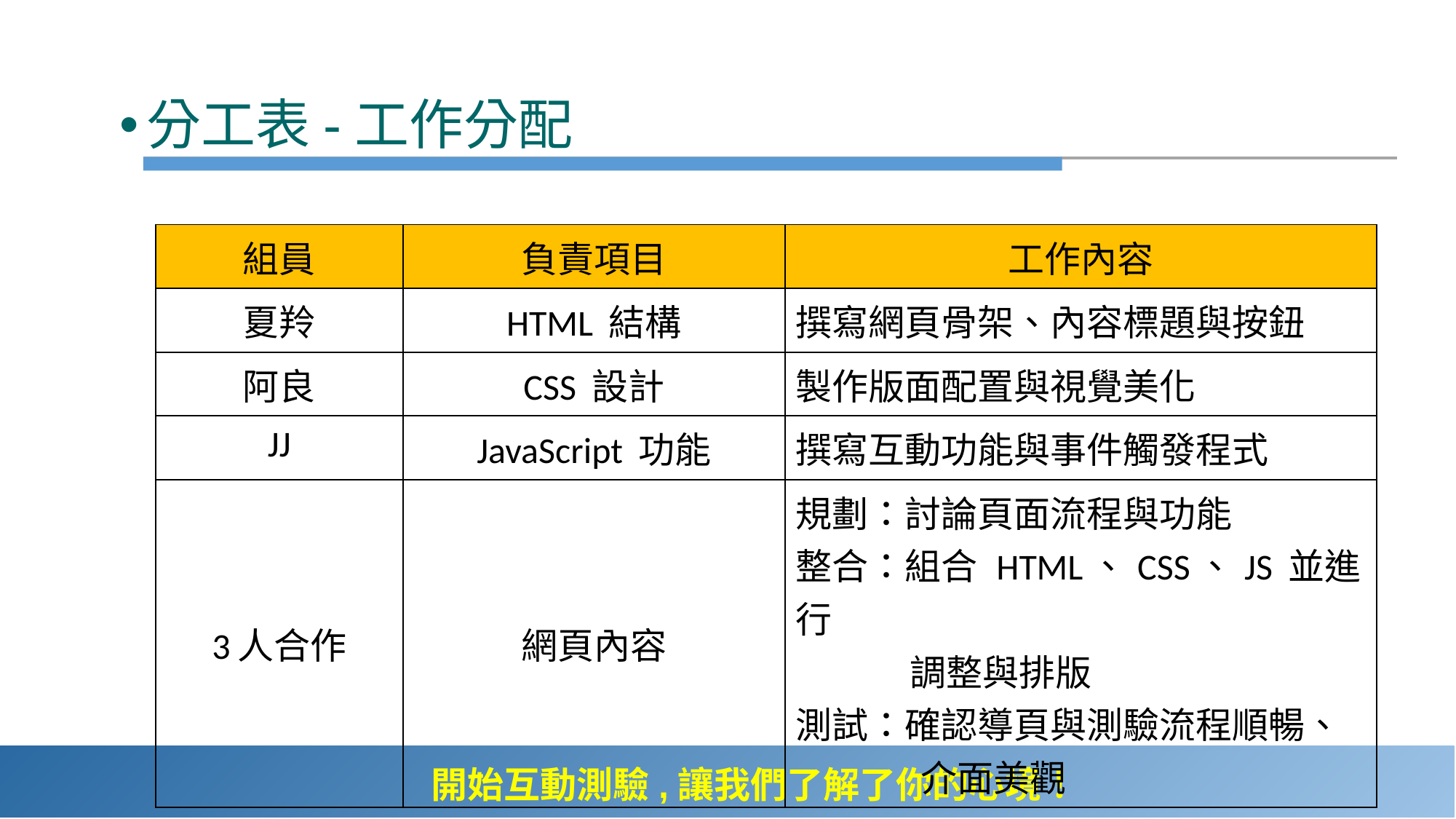

分工表-工作分配

| 組員 | 負責項目 | 工作內容 |
| --- | --- | --- |
| 夏羚 | HTML 結構 | 撰寫網頁骨架、內容標題與按鈕 |
| 阿良 | CSS 設計 | 製作版面配置與視覺美化 |
| JJ | JavaScript 功能 | 撰寫互動功能與事件觸發程式 |
| 3人合作 | 網頁內容 | 規劃：討論頁面流程與功能 整合：組合 HTML、CSS、JS 並進行 調整與排版 測試：確認導頁與測驗流程順暢、 介面美觀 |